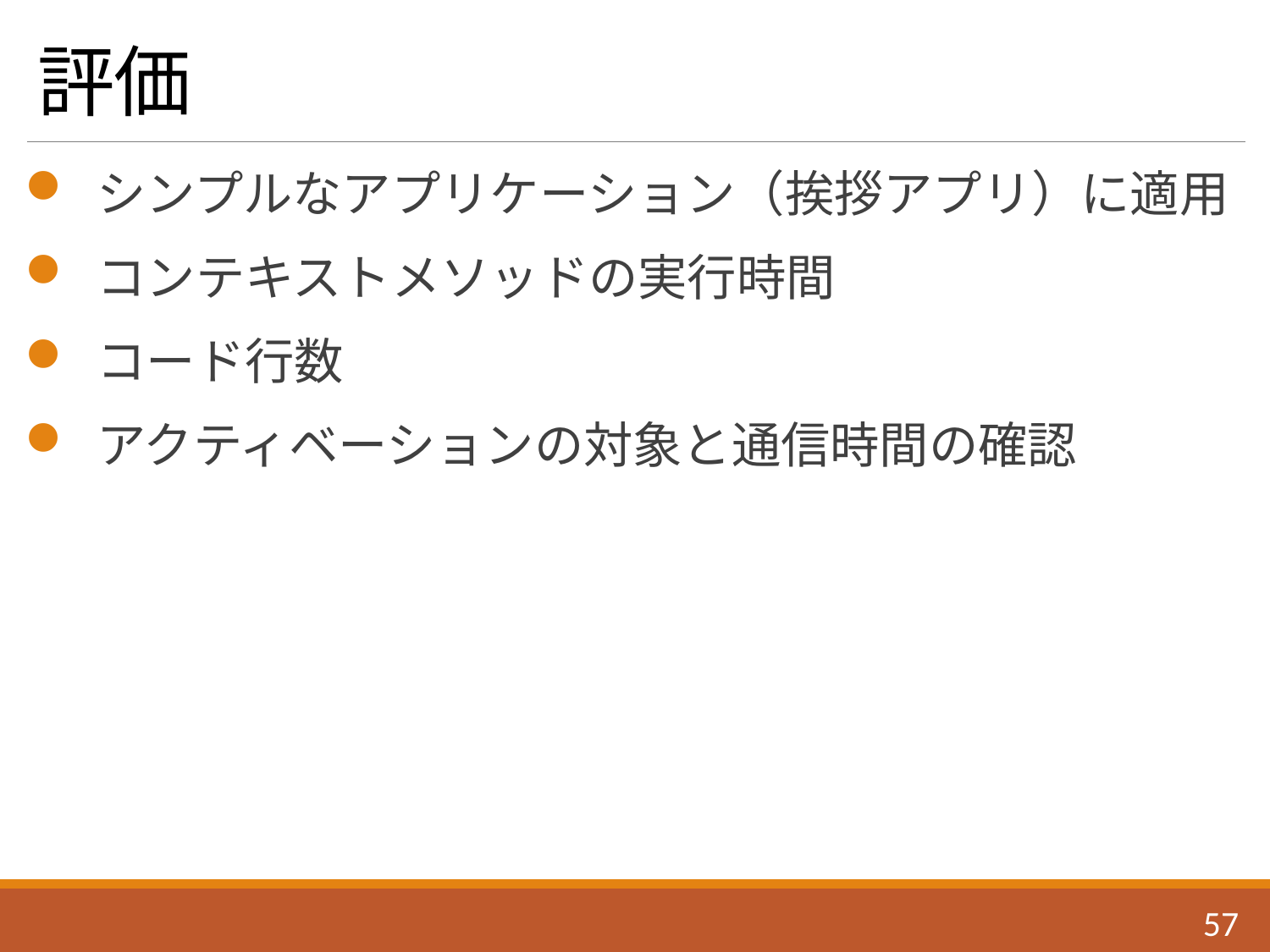

# 評価
 シンプルなアプリケーション（挨拶アプリ）に適用
 コンテキストメソッドの実行時間
 コード行数
 アクティベーションの対象と通信時間の確認
57